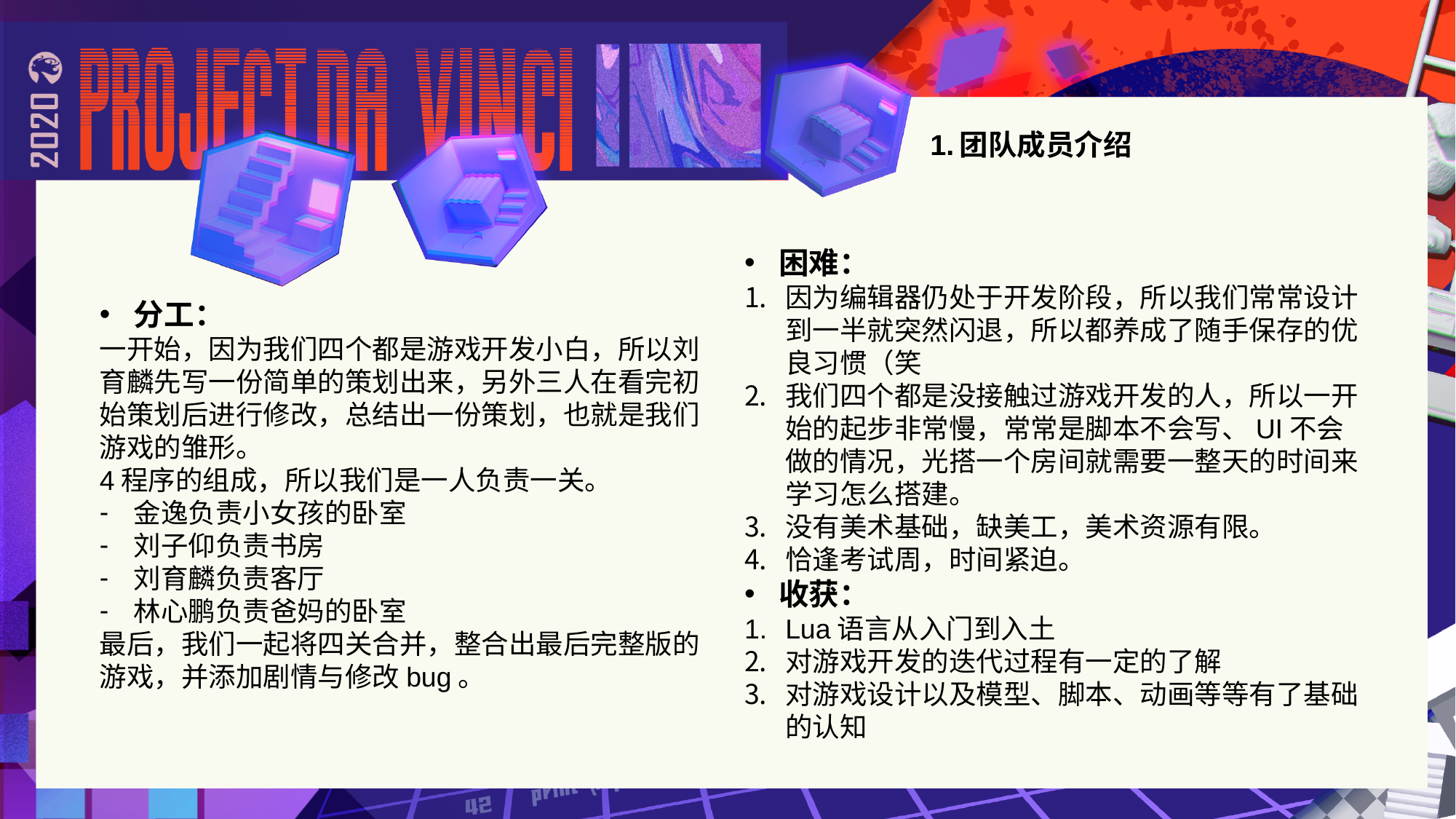

# 1.团队成员介绍
困难：
因为编辑器仍处于开发阶段，所以我们常常设计到一半就突然闪退，所以都养成了随手保存的优良习惯（笑
我们四个都是没接触过游戏开发的人，所以一开始的起步非常慢，常常是脚本不会写、UI不会做的情况，光搭一个房间就需要一整天的时间来学习怎么搭建。
没有美术基础，缺美工，美术资源有限。
恰逢考试周，时间紧迫。
收获：
Lua语言从入门到入土
对游戏开发的迭代过程有一定的了解
对游戏设计以及模型、脚本、动画等等有了基础的认知
分工：
一开始，因为我们四个都是游戏开发小白，所以刘育麟先写一份简单的策划出来，另外三人在看完初始策划后进行修改，总结出一份策划，也就是我们游戏的雏形。
4程序的组成，所以我们是一人负责一关。
金逸负责小女孩的卧室
刘子仰负责书房
刘育麟负责客厅
林心鹏负责爸妈的卧室
最后，我们一起将四关合并，整合出最后完整版的游戏，并添加剧情与修改bug。